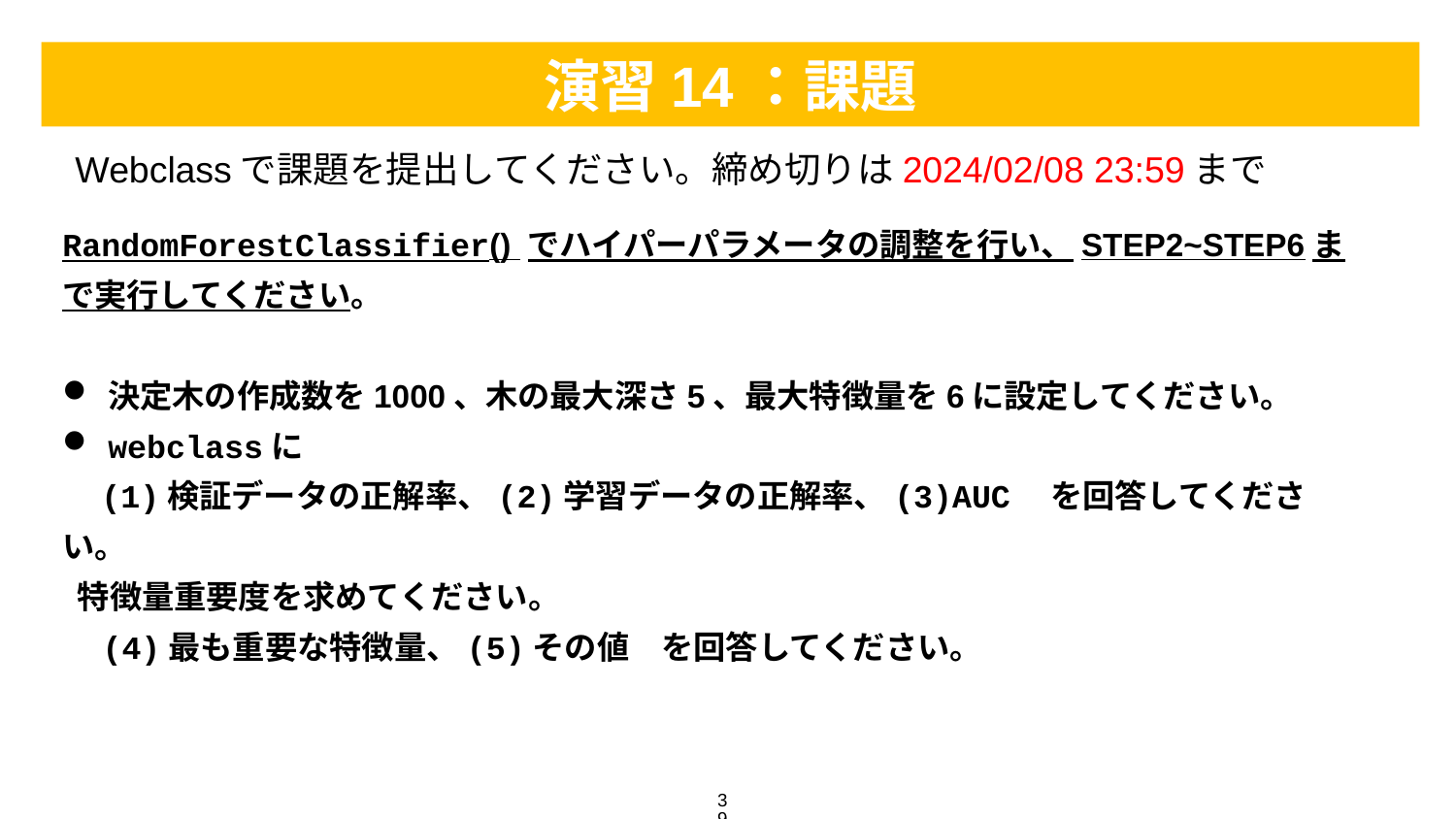

演習14：課題
Webclassで課題を提出してください。締め切りは2024/02/08 23:59まで
RandomForestClassifier() でハイパーパラメータの調整を行い、STEP2~STEP6まで実行してください。

決定木の作成数を1000、木の最大深さ5、最大特徴量を6に設定してください。
webclassに
  (1)検証データの正解率、(2)学習データの正解率、(3)AUC　を回答してください。
 特徴量重要度を求めてください。
　(4)最も重要な特徴量、(5)その値　を回答してください。

39